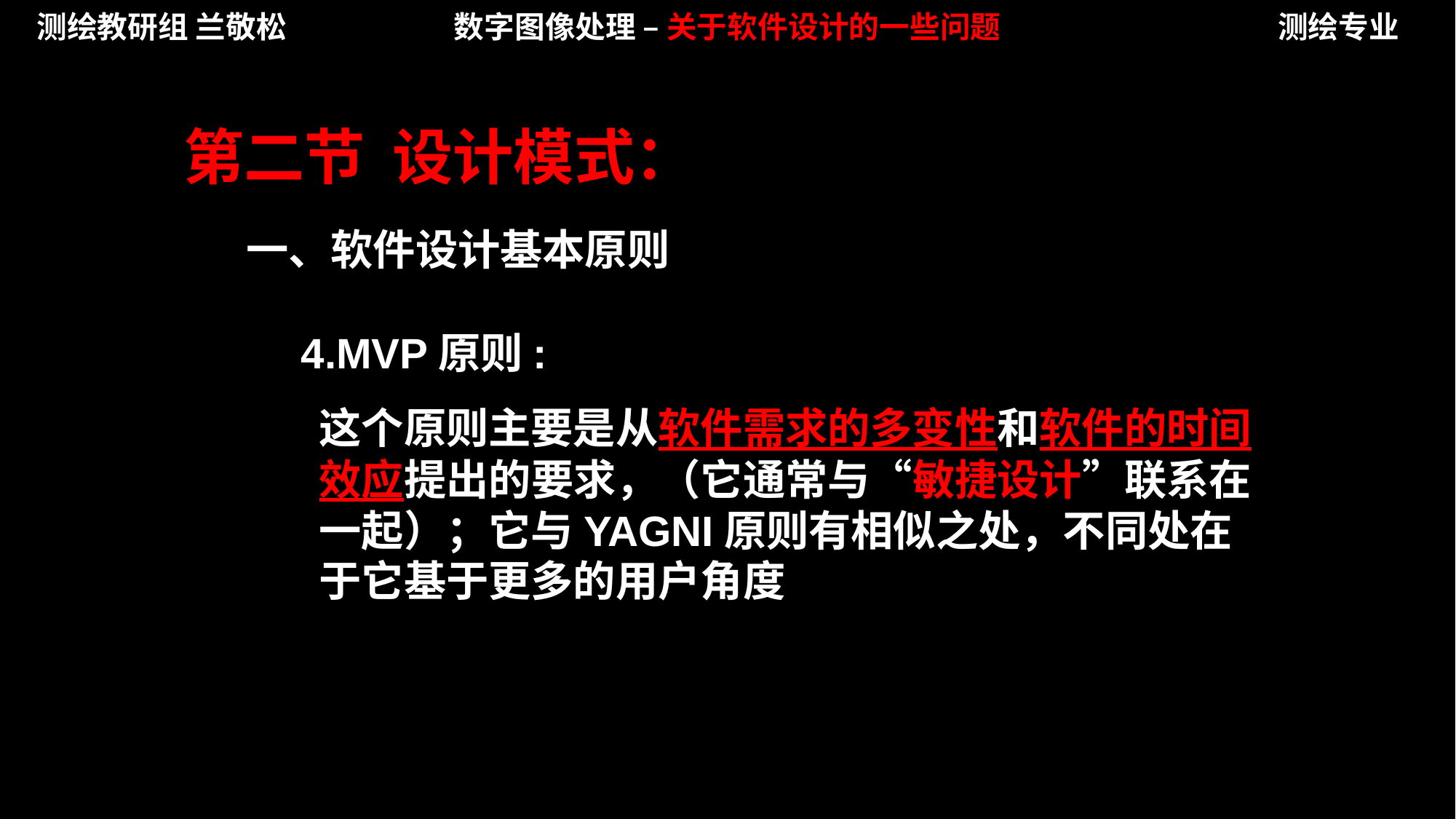

测绘教研组 兰敬松
数字图像处理 – 关于软件设计的一些问题
测绘专业
第二节  设计模式：
一、软件设计基本原则
4.MVP原则:
这个原则主要是从软件需求的多变性和软件的时间效应提出的要求，（它通常与“敏捷设计”联系在一起）；它与YAGNI原则有相似之处，不同处在于它基于更多的用户角度